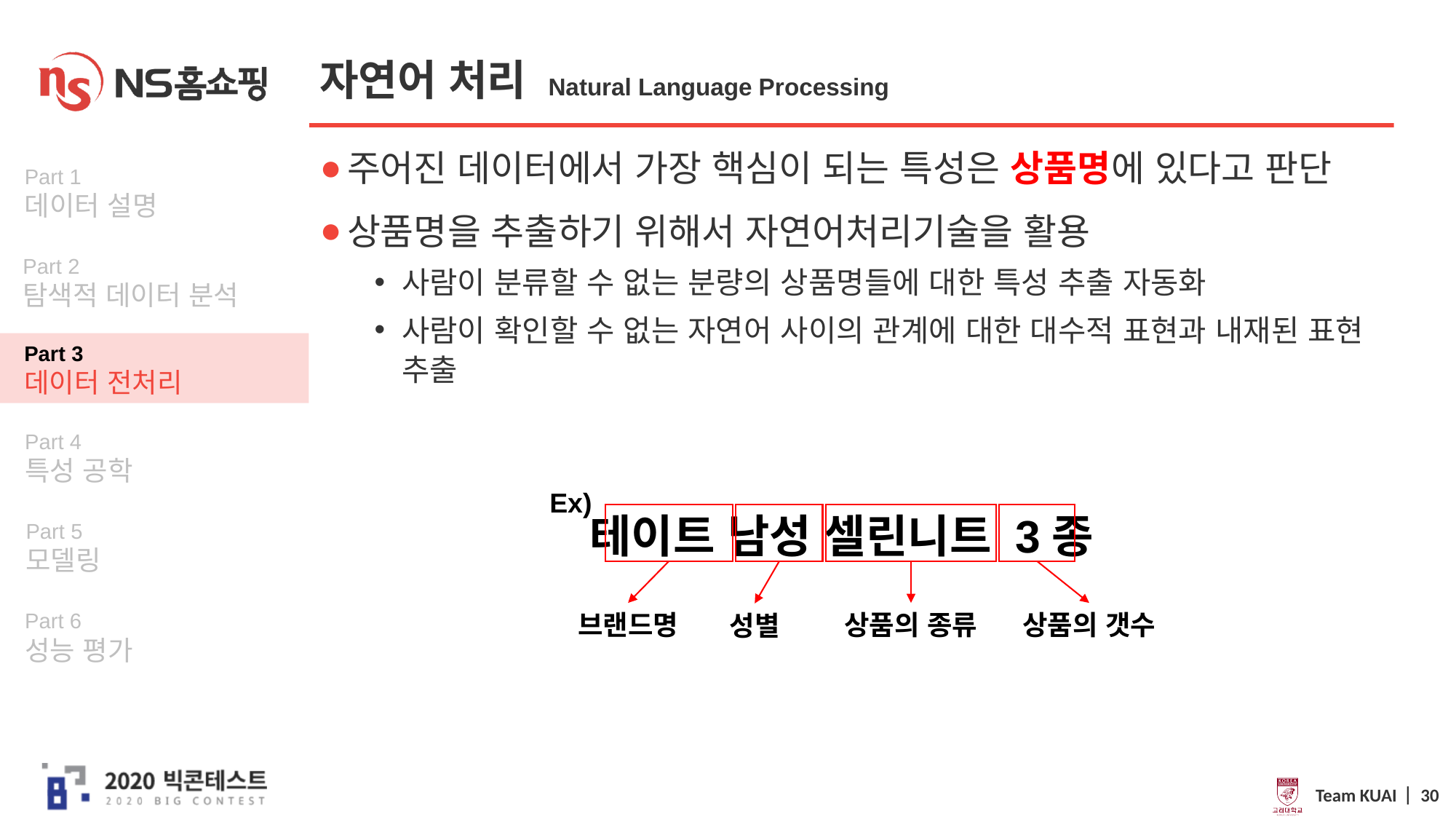

# 자연어 처리 Natural Language Processing
주어진 데이터에서 가장 핵심이 되는 특성은 상품명에 있다고 판단
상품명을 추출하기 위해서 자연어처리기술을 활용
사람이 분류할 수 없는 분량의 상품명들에 대한 특성 추출 자동화
사람이 확인할 수 없는 자연어 사이의 관계에 대한 대수적 표현과 내재된 표현 추출

Ex)
테이트 남성 셀린니트 3종

브랜드명
상품의 종류
상품의 갯수
성별
Team KUAI  ⎸ 30